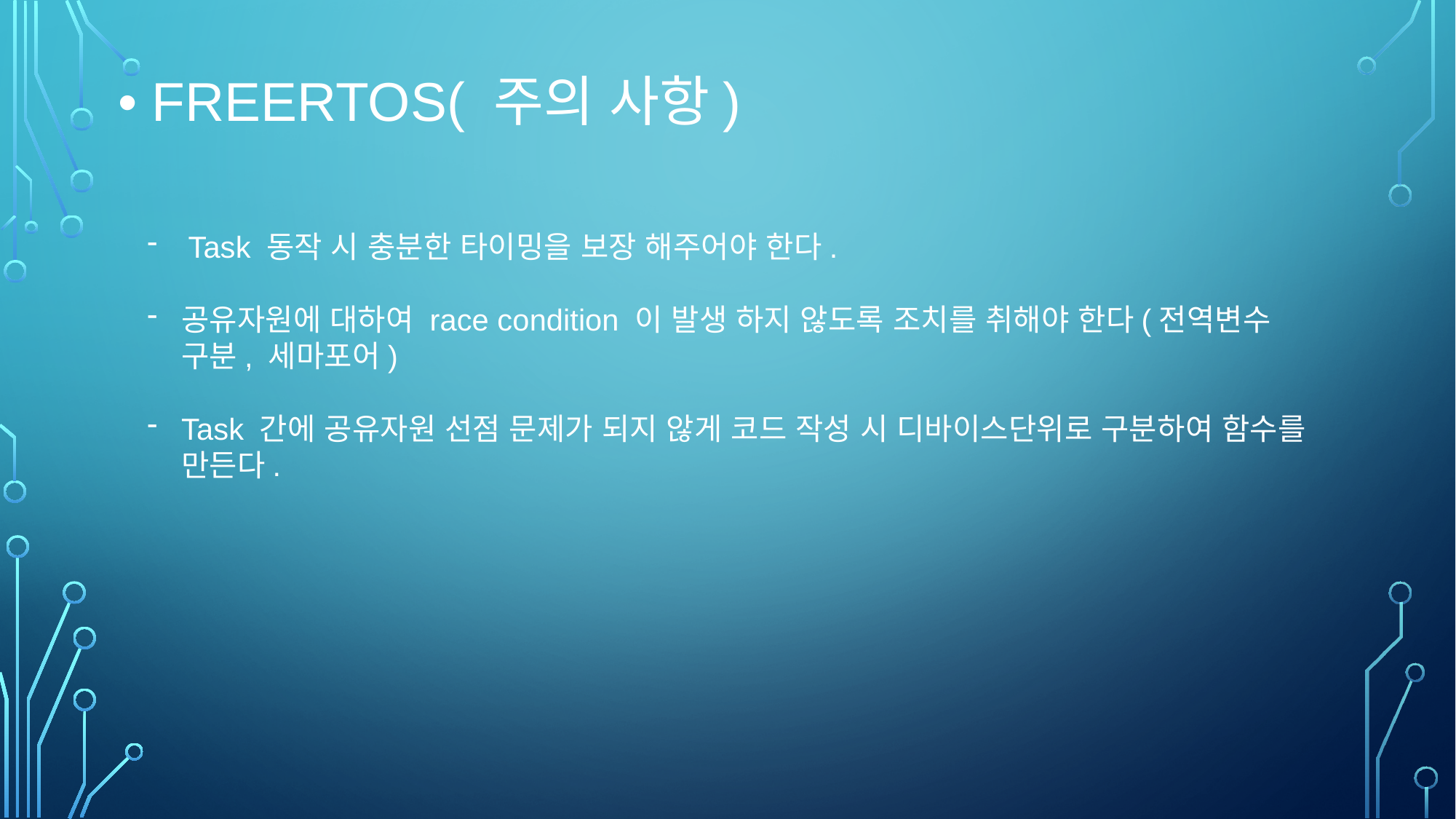

• Freertos( 주의 사항)
Task 동작 시 충분한 타이밍을 보장 해주어야 한다.
공유자원에 대하여 race condition 이 발생 하지 않도록 조치를 취해야 한다(전역변수 구분, 세마포어)

Task 간에 공유자원 선점 문제가 되지 않게 코드 작성 시 디바이스단위로 구분하여 함수를 만든다.